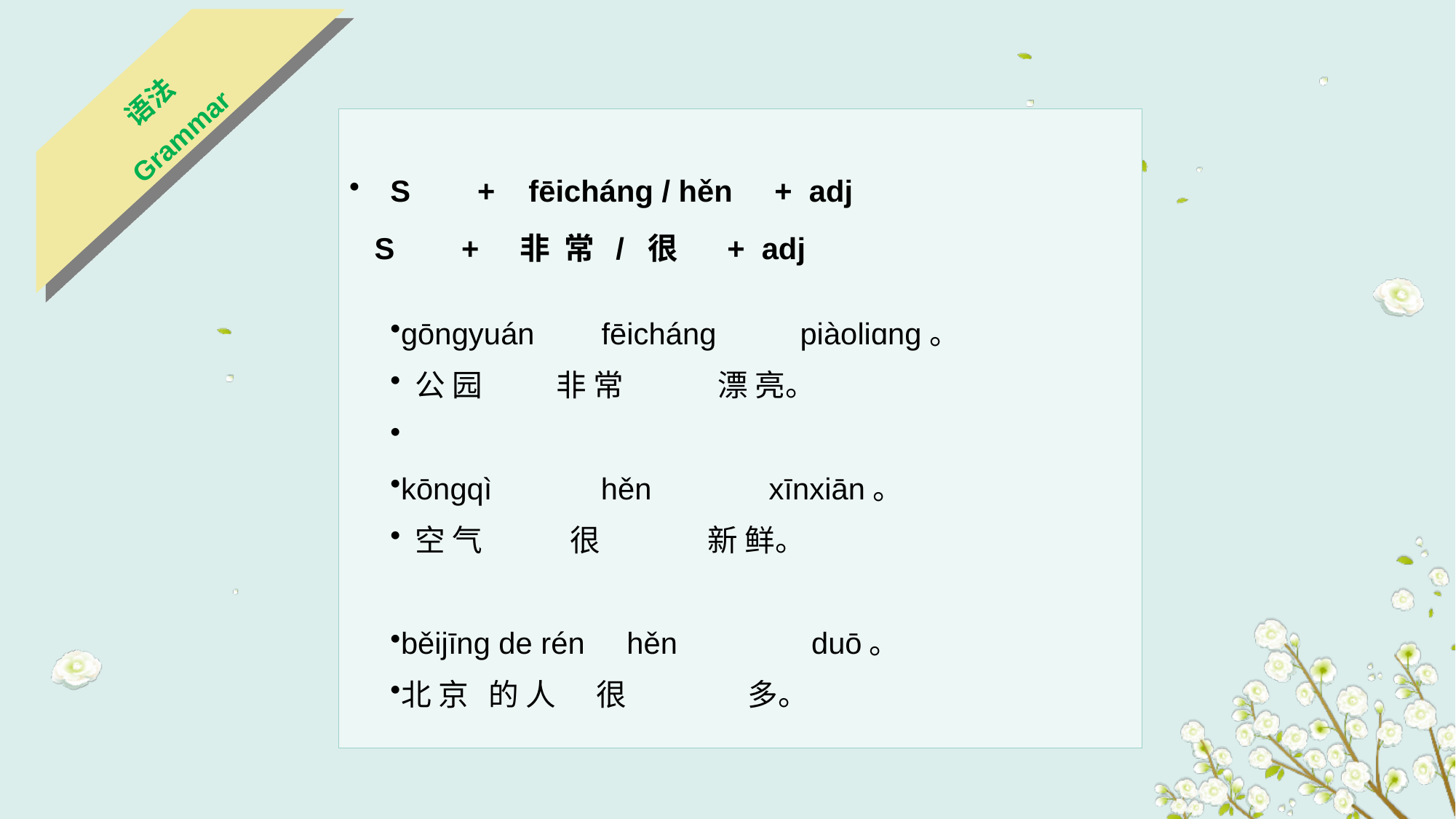

语法
Grammar

S        +    fēichánɡ / hěn     +  adj
   S        +    非  常  /  很      +  adj

ɡōnɡyuán        fēichánɡ          piàoliɑnɡ。
 公 园           非 常              漂 亮。

kōnɡqì             hěn              xīnxiān。
 空 气             很                新 鲜。

běijīnɡ de rén     hěn                duō。
北 京   的 人      很                  多。